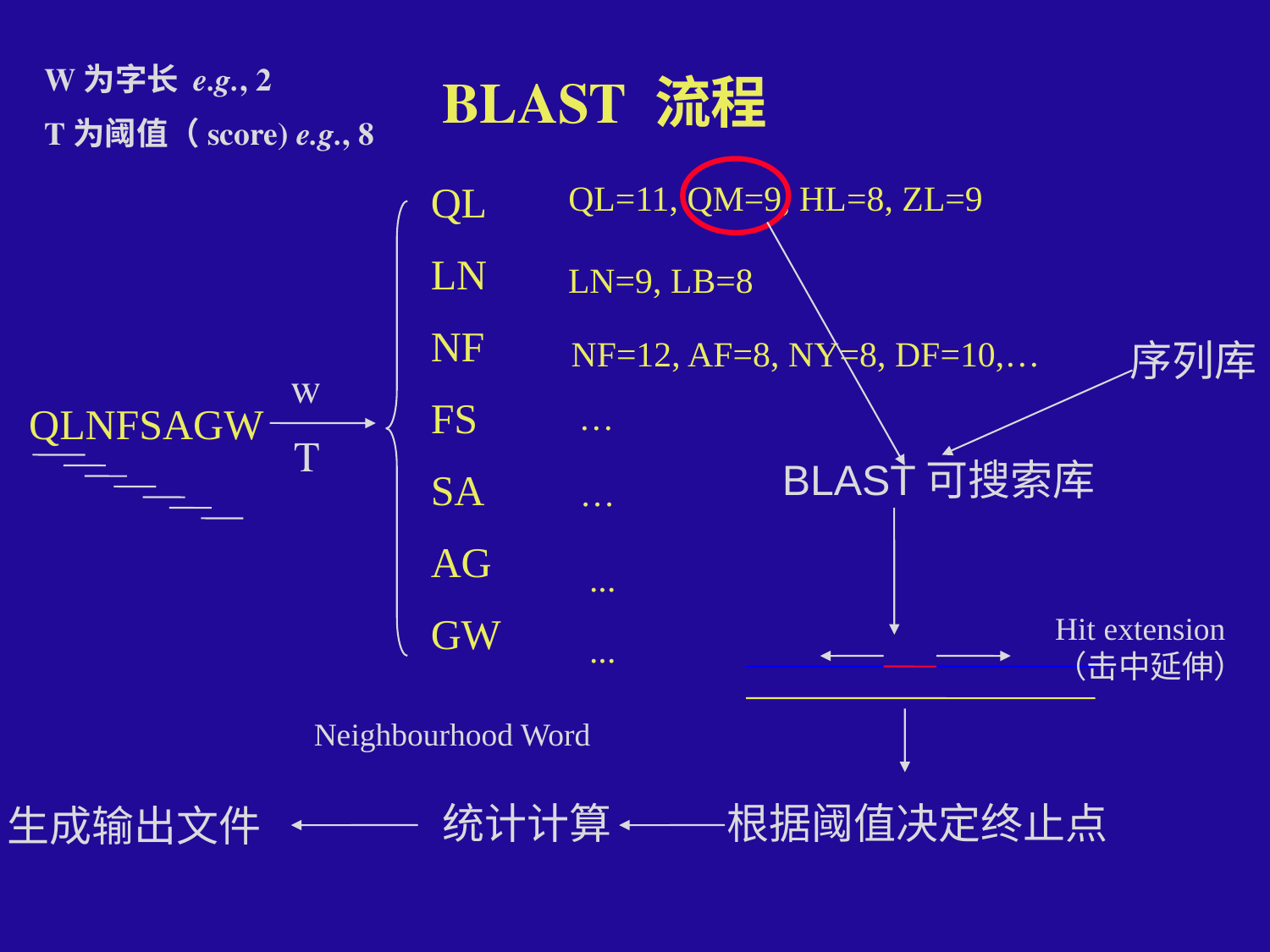

# BLAST 流程
W为字长 e.g., 2
T为阈值（score) e.g., 8

QL
LN
NF
FS
SA
AG
GW

QL=11, QM=9, HL=8, ZL=9
LN=9, LB=8
NF=12, AF=8, NY=8, DF=10,…
…
  …
...
...

序列库
w

T

QLNFSAGW
BLAST可搜索库

Hit extension
（击中延伸）

Neighbourhood Word

统计计算
根据阈值决定终止点
生成输出文件